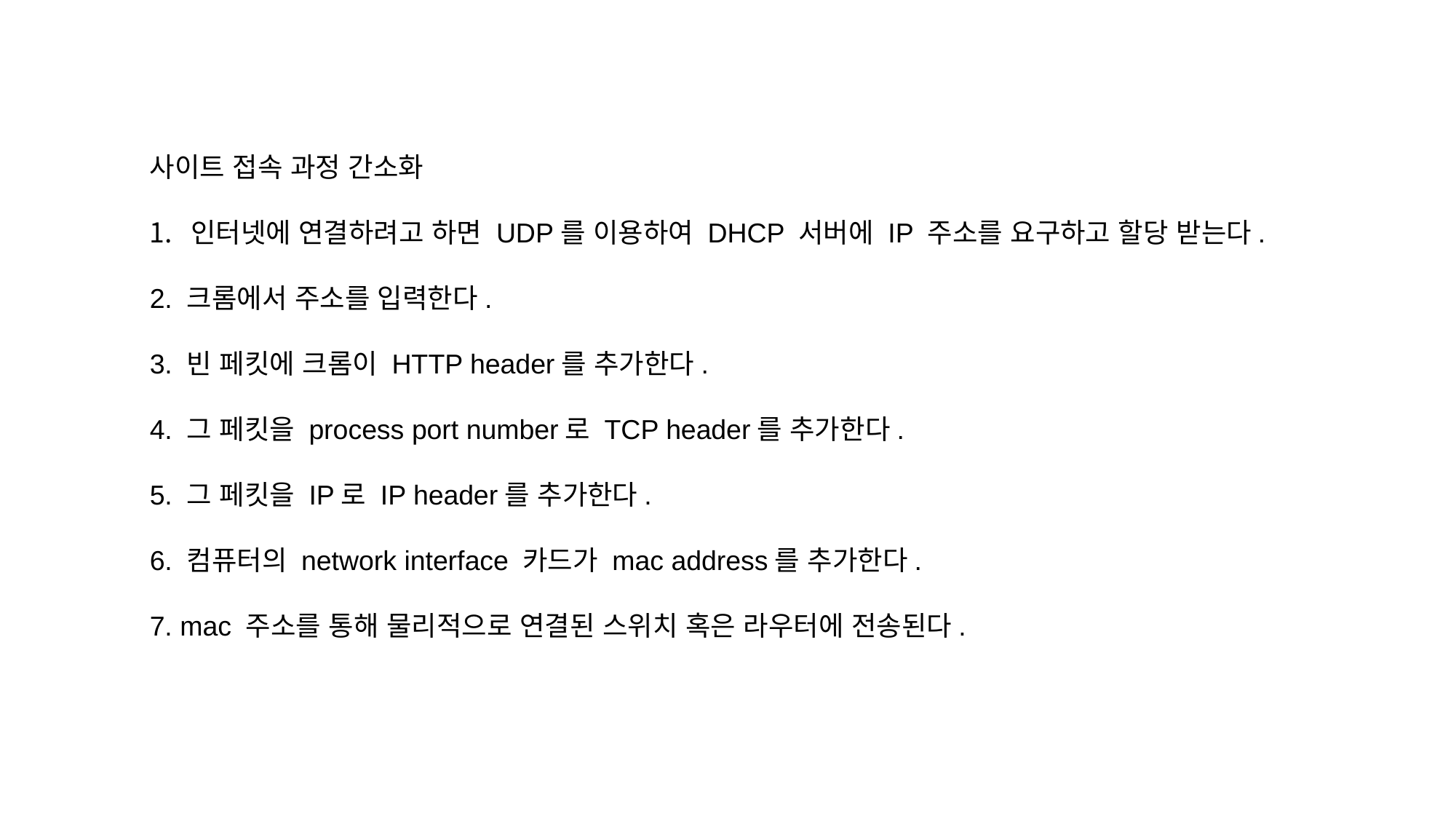

사이트 접속 과정 간소화

인터넷에 연결하려고 하면 UDP를 이용하여 DHCP 서버에 IP 주소를 요구하고 할당 받는다.

2. 크롬에서 주소를 입력한다.

3. 빈 페킷에 크롬이 HTTP header를 추가한다.

4. 그 페킷을 process port number로 TCP header를 추가한다.

5. 그 페킷을 IP로 IP header를 추가한다.

6. 컴퓨터의 network interface 카드가 mac address를 추가한다.

7. mac 주소를 통해 물리적으로 연결된 스위치 혹은 라우터에 전송된다.